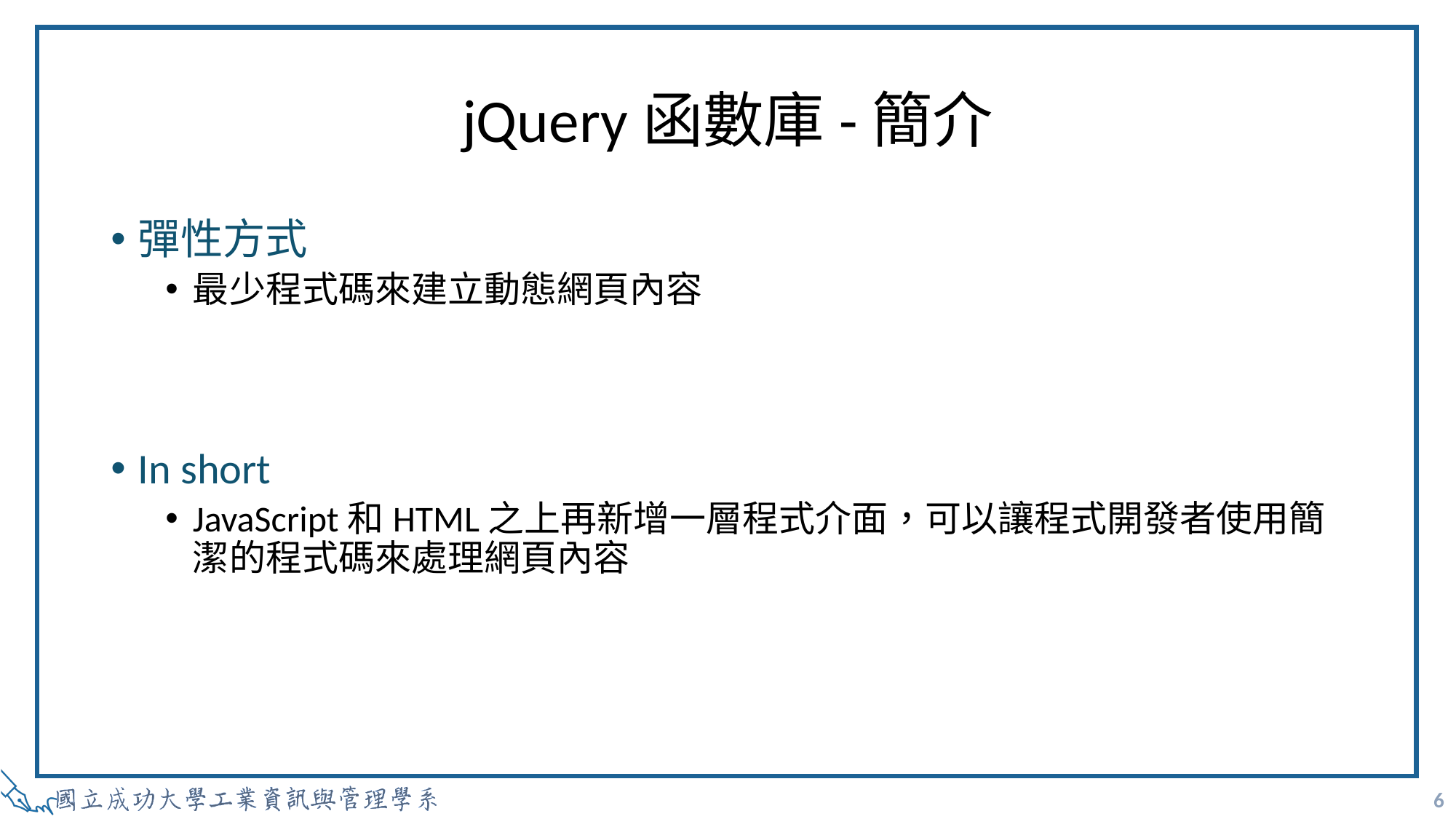

# jQuery函數庫-簡介
彈性方式
最少程式碼來建立動態網頁內容

In short
JavaScript和HTML之上再新增一層程式介面，可以讓程式開發者使用簡潔的程式碼來處理網頁內容

6